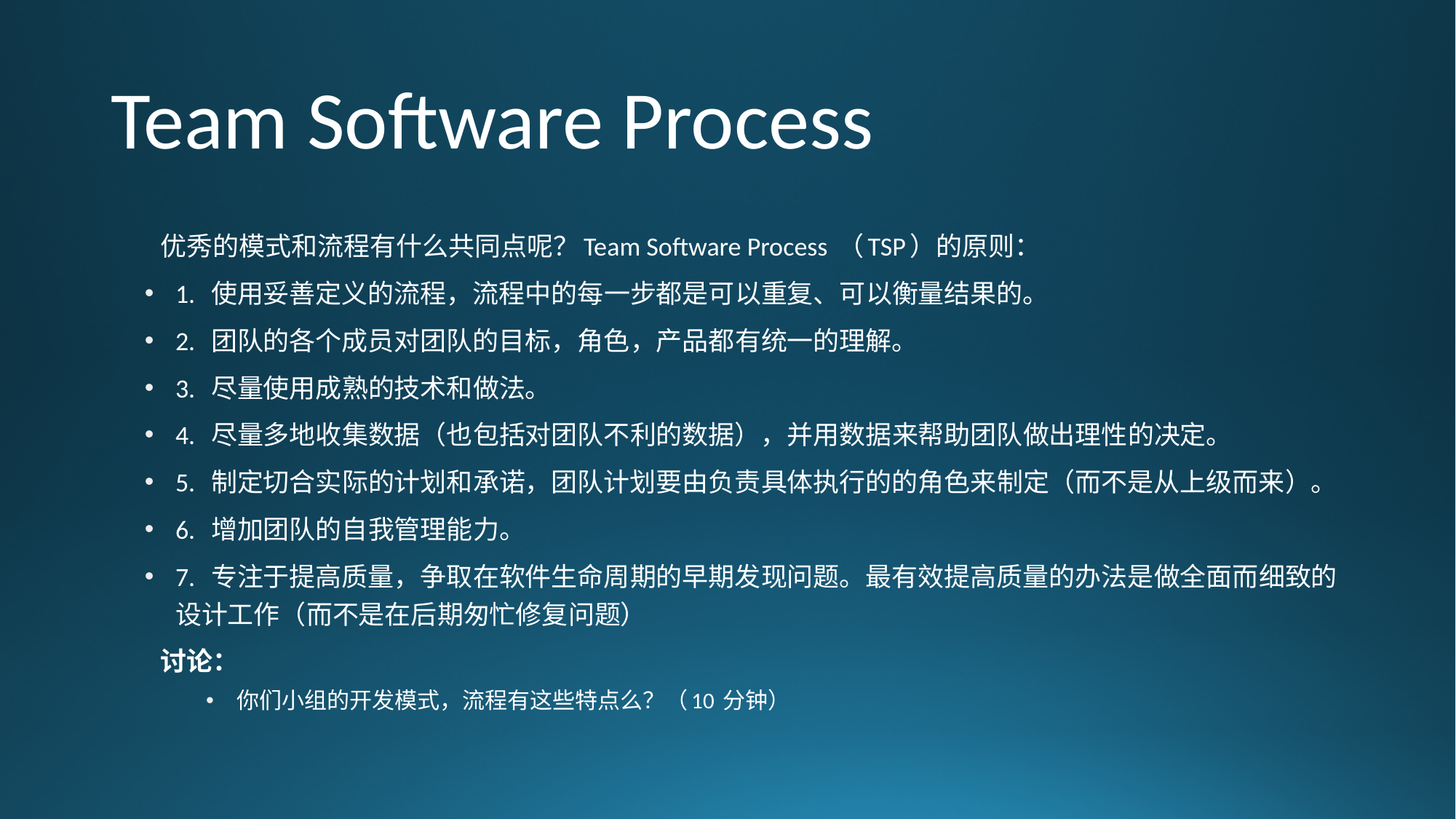

# Team Software Process
优秀的模式和流程有什么共同点呢？Team Software Process （TSP）的原则：
1.  使用妥善定义的流程，流程中的每一步都是可以重复、可以衡量结果的。
2.  团队的各个成员对团队的目标，角色，产品都有统一的理解。
3.  尽量使用成熟的技术和做法。
4.  尽量多地收集数据（也包括对团队不利的数据），并用数据来帮助团队做出理性的决定。
5.  制定切合实际的计划和承诺，团队计划要由负责具体执行的的角色来制定（而不是从上级而来）。
6.  增加团队的自我管理能力。
7.  专注于提高质量，争取在软件生命周期的早期发现问题。最有效提高质量的办法是做全面而细致的设计工作（而不是在后期匆忙修复问题）
讨论：
你们小组的开发模式，流程有这些特点么？（10 分钟）